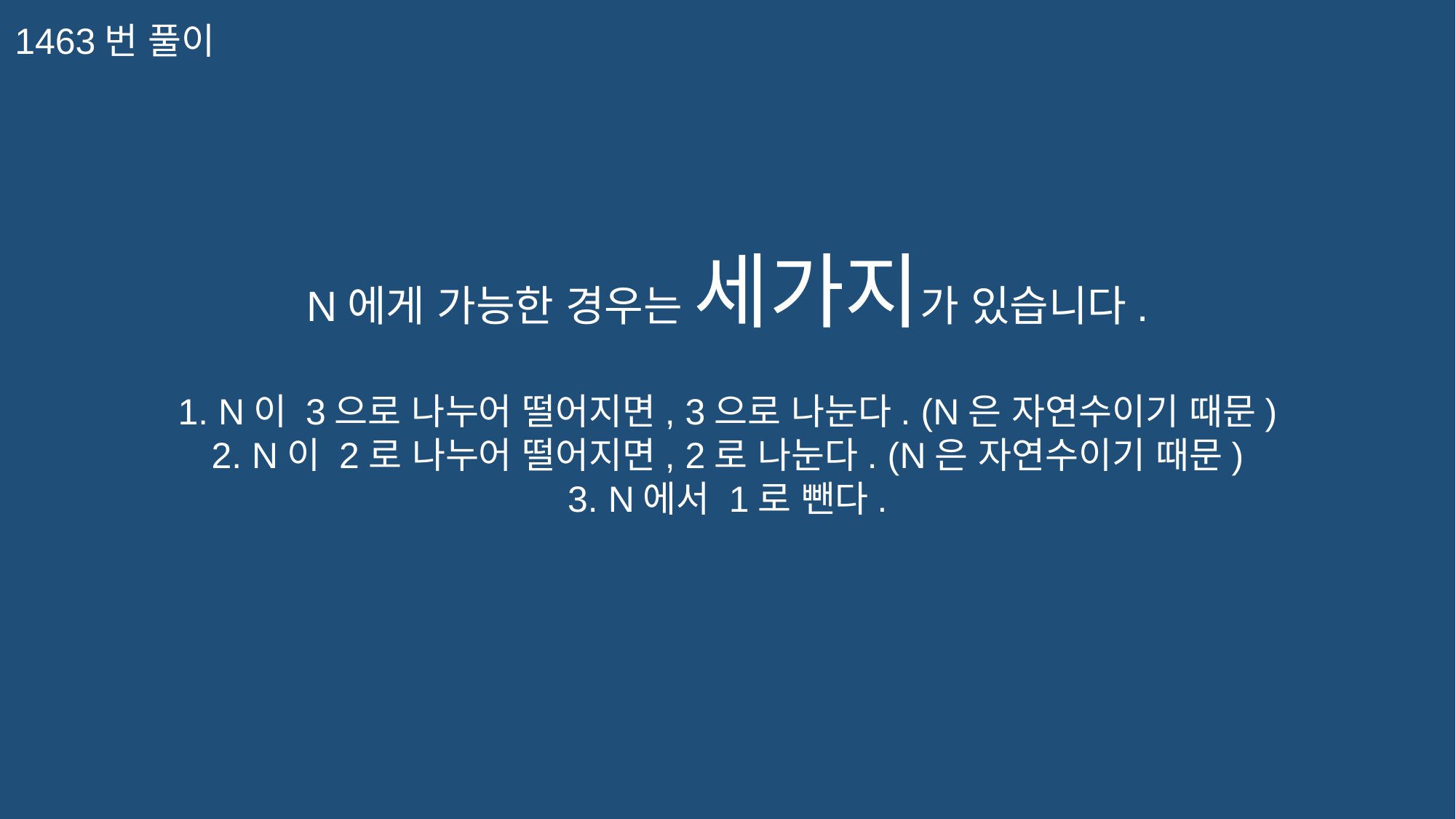

1463번 풀이
N에게 가능한 경우는 세가지가 있습니다.

1. N이 3으로 나누어 떨어지면, 3으로 나눈다. (N은 자연수이기 때문)
2. N이 2로 나누어 떨어지면, 2로 나눈다. (N은 자연수이기 때문)
3. N에서 1로 뺀다.